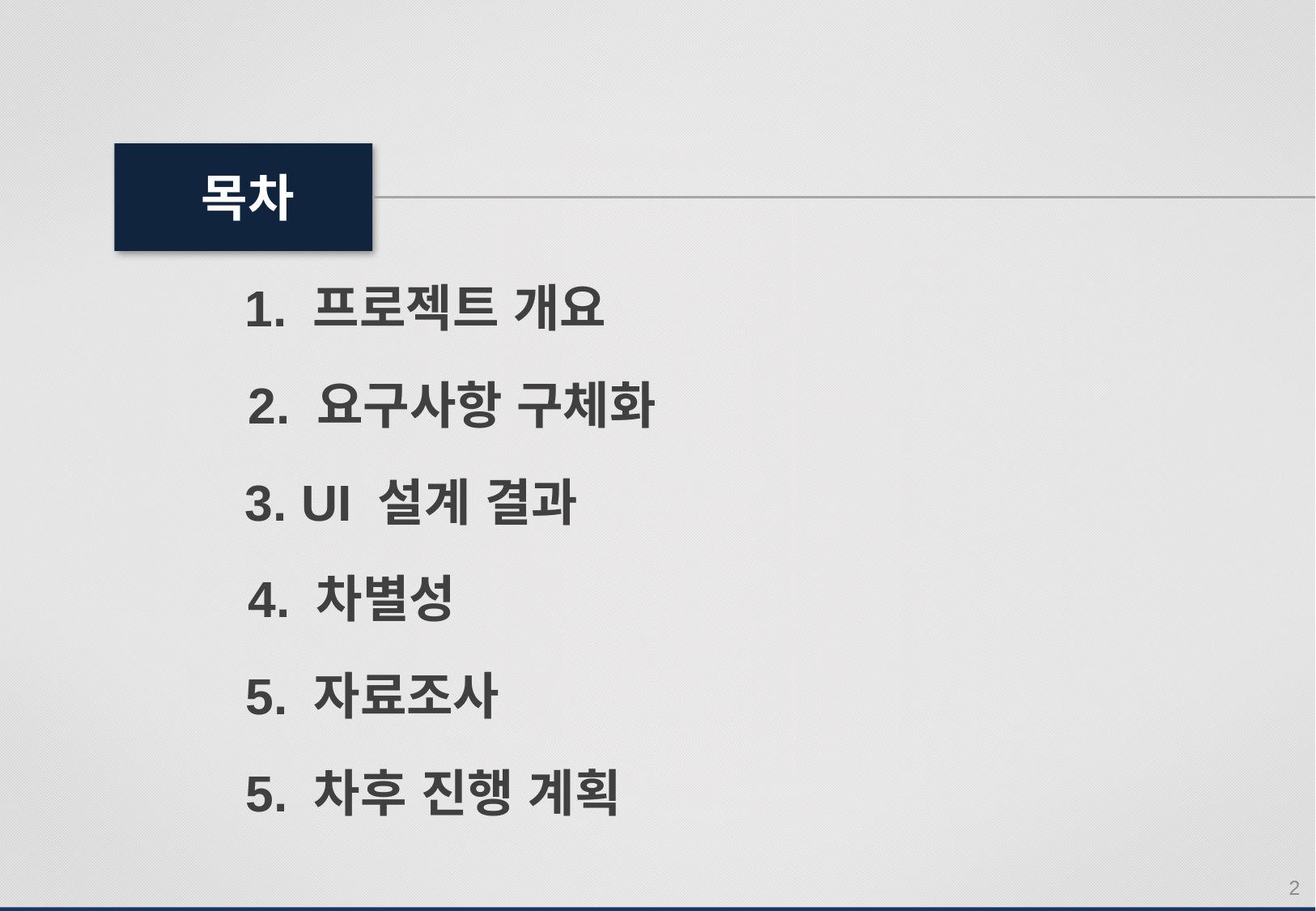

목차
1. 프로젝트 개요
2. 요구사항 구체화
3. UI 설계 결과
4. 차별성
5. 자료조사
5. 차후 진행 계획
2